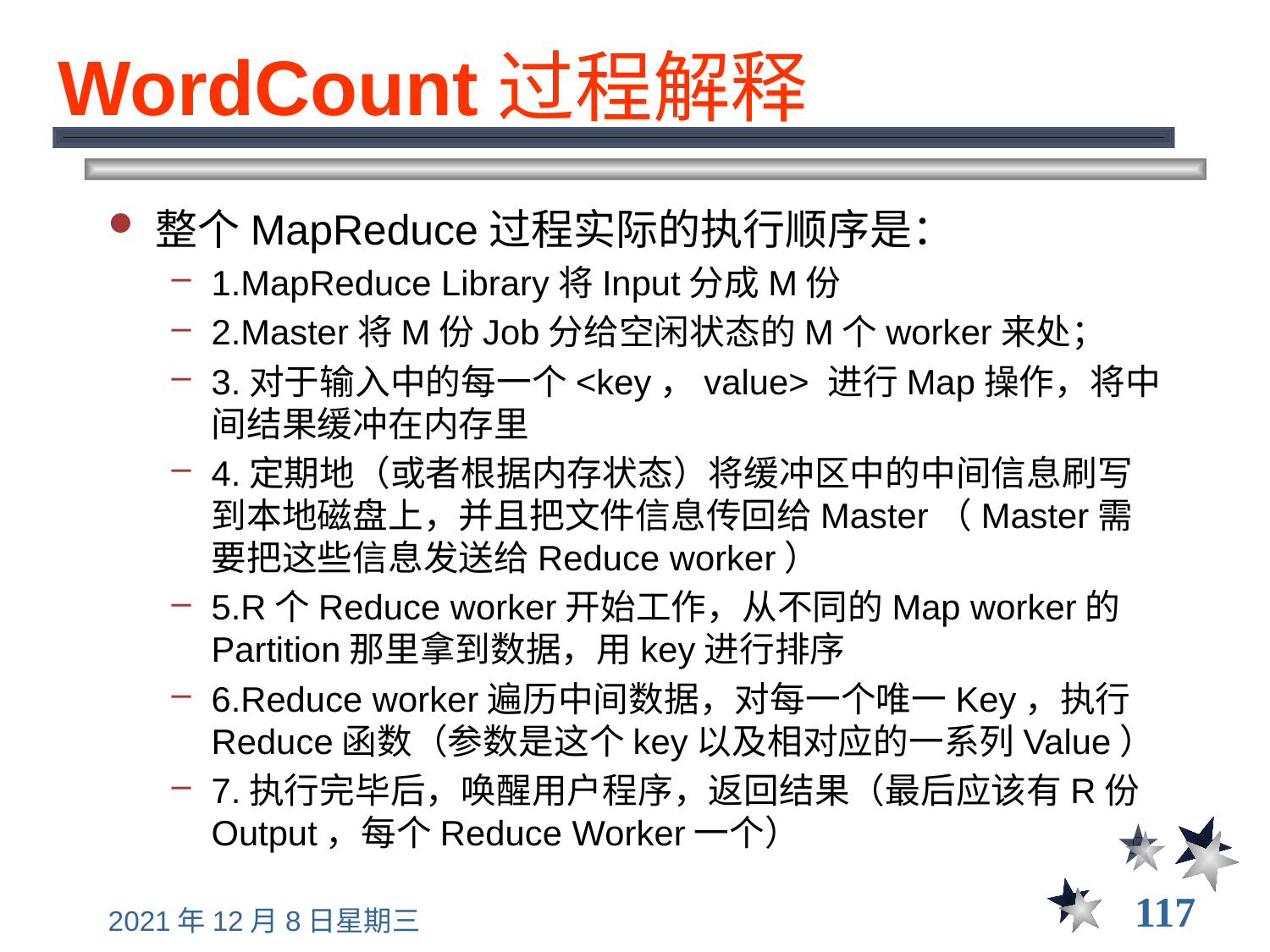

# WordCount过程解释
整个MapReduce过程实际的执行顺序是：
1.MapReduce Library将Input分成M份
2.Master将M份Job分给空闲状态的M个worker来处；
3.对于输入中的每一个<key，value> 进行Map操作，将中间结果缓冲在内存里
4.定期地（或者根据内存状态）将缓冲区中的中间信息刷写到本地磁盘上，并且把文件信息传回给Master（Master需要把这些信息发送给Reduce worker）
5.R个Reduce worker开始工作，从不同的Map worker的Partition那里拿到数据，用key进行排序
6.Reduce worker遍历中间数据，对每一个唯一Key，执行Reduce函数（参数是这个key以及相对应的一系列Value）
7.执行完毕后，唤醒用户程序，返回结果（最后应该有R份Output，每个Reduce Worker一个）

117
2021年12月8日星期三
大数据管理----前言